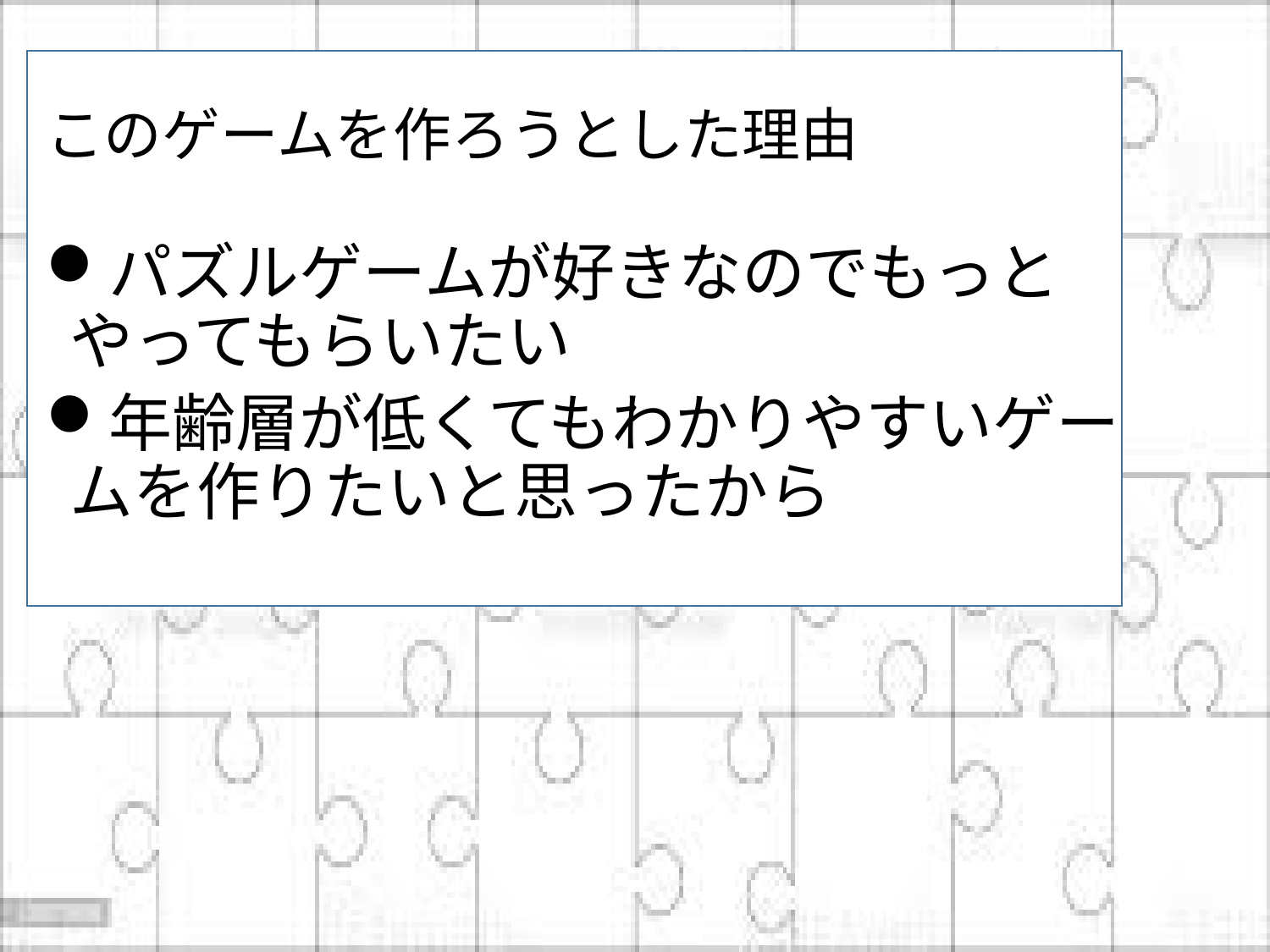

# このゲームを作ろうとした理由
パズルゲームが好きなのでもっとやってもらいたい
年齢層が低くてもわかりやすいゲームを作りたいと思ったから